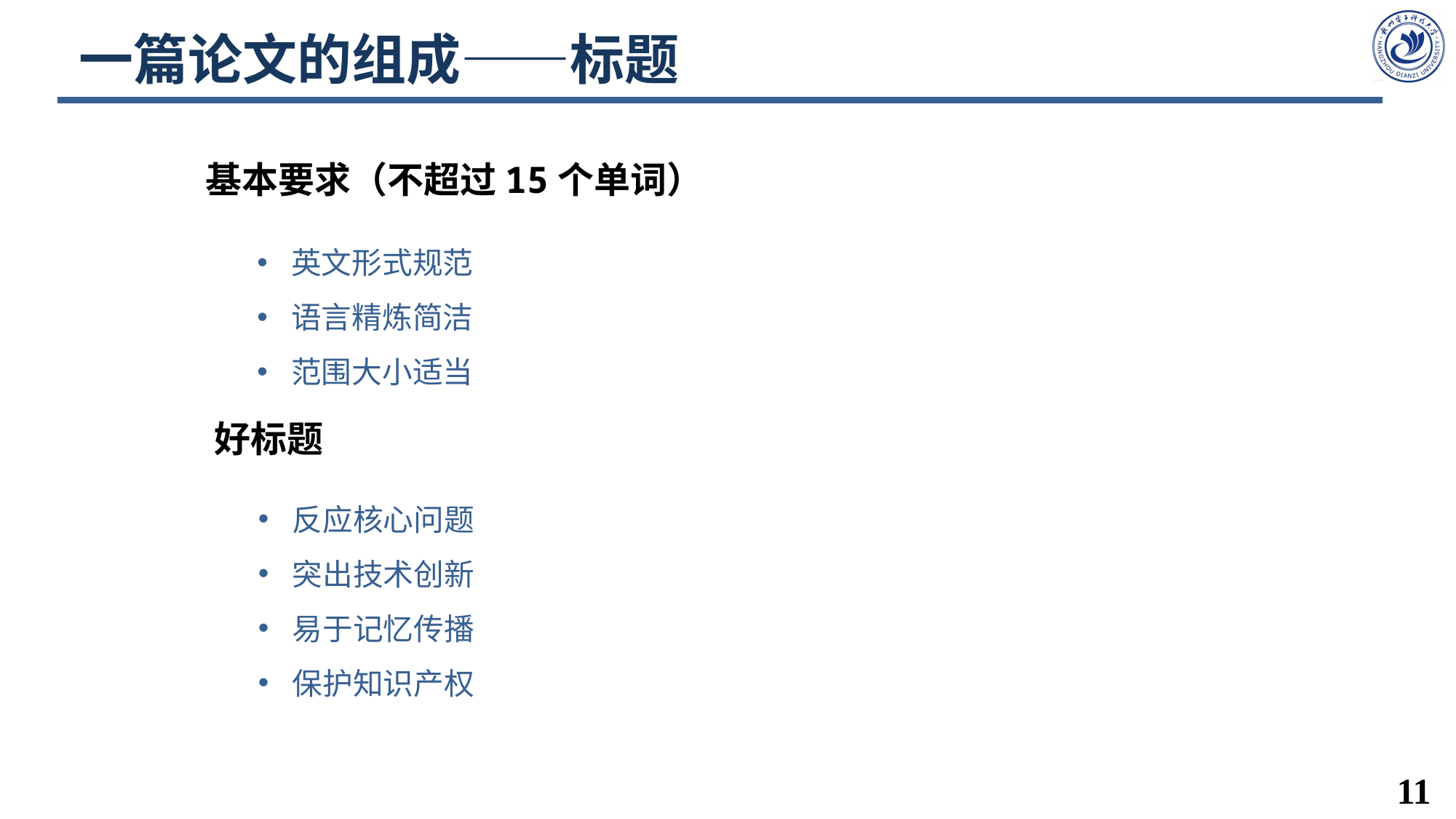

# 一篇论文的组成——标题
基本要求（不超过15个单词）
英文形式规范
语言精炼简洁
范围大小适当
好标题
反应核心问题
突出技术创新
易于记忆传播
保护知识产权
11